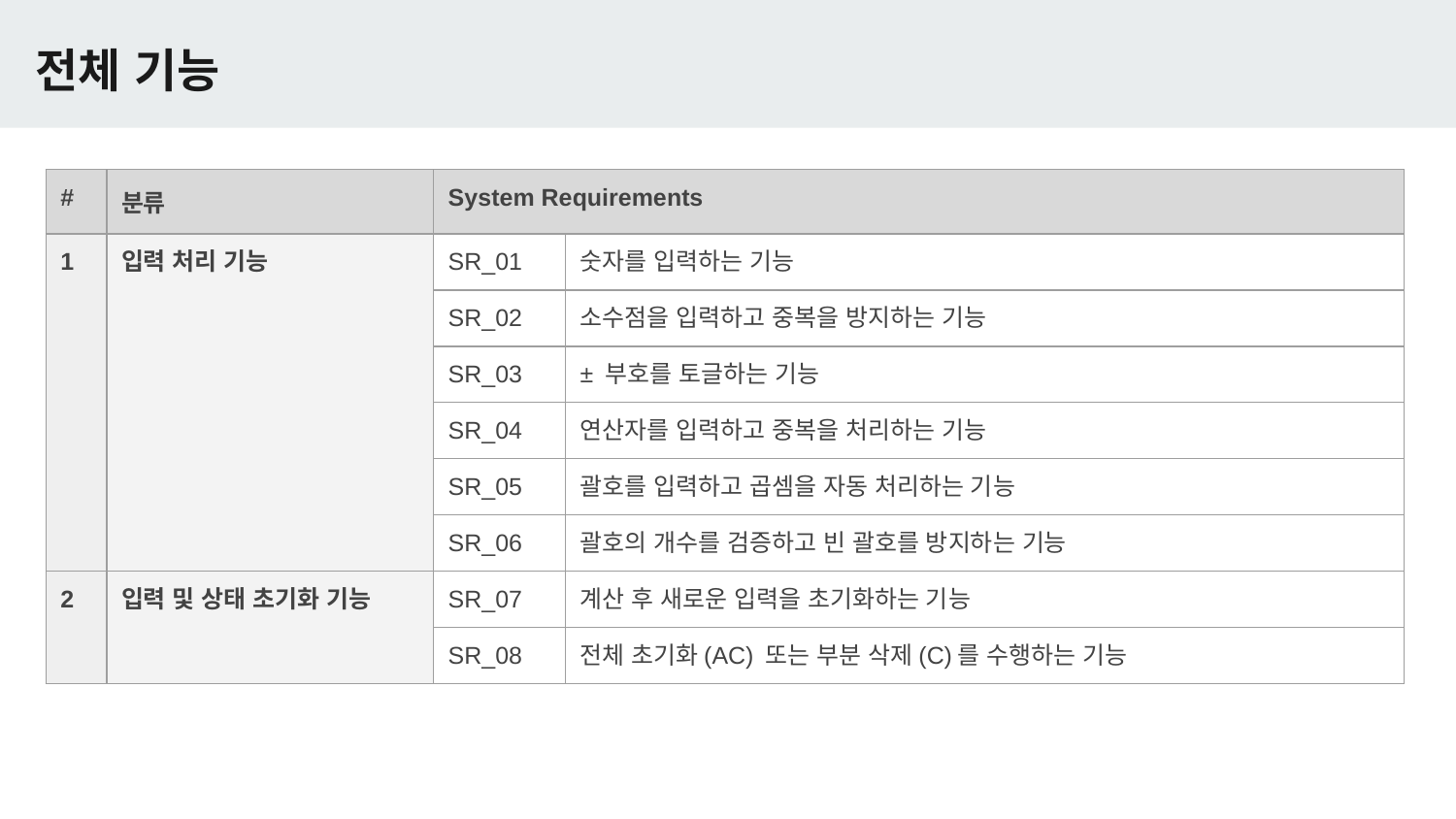

# 전체 기능
| # | 분류 | System Requirements |  |
| --- | --- | --- | --- |
| 1 | 입력 처리 기능 | SR\_01 | 숫자를 입력하는 기능 |
|  |  | SR\_02 | 소수점을 입력하고 중복을 방지하는 기능 |
|  |  | SR\_03 | ± 부호를 토글하는 기능 |
|  |  | SR\_04 | 연산자를 입력하고 중복을 처리하는 기능 |
|  |  | SR\_05 | 괄호를 입력하고 곱셈을 자동 처리하는 기능 |
|  |  | SR\_06 | 괄호의 개수를 검증하고 빈 괄호를 방지하는 기능 |
| 2 | 입력 및 상태 초기화 기능 | SR\_07 | 계산 후 새로운 입력을 초기화하는 기능 |
|  |  | SR\_08 | 전체 초기화(AC) 또는 부분 삭제(C)를 수행하는 기능 |